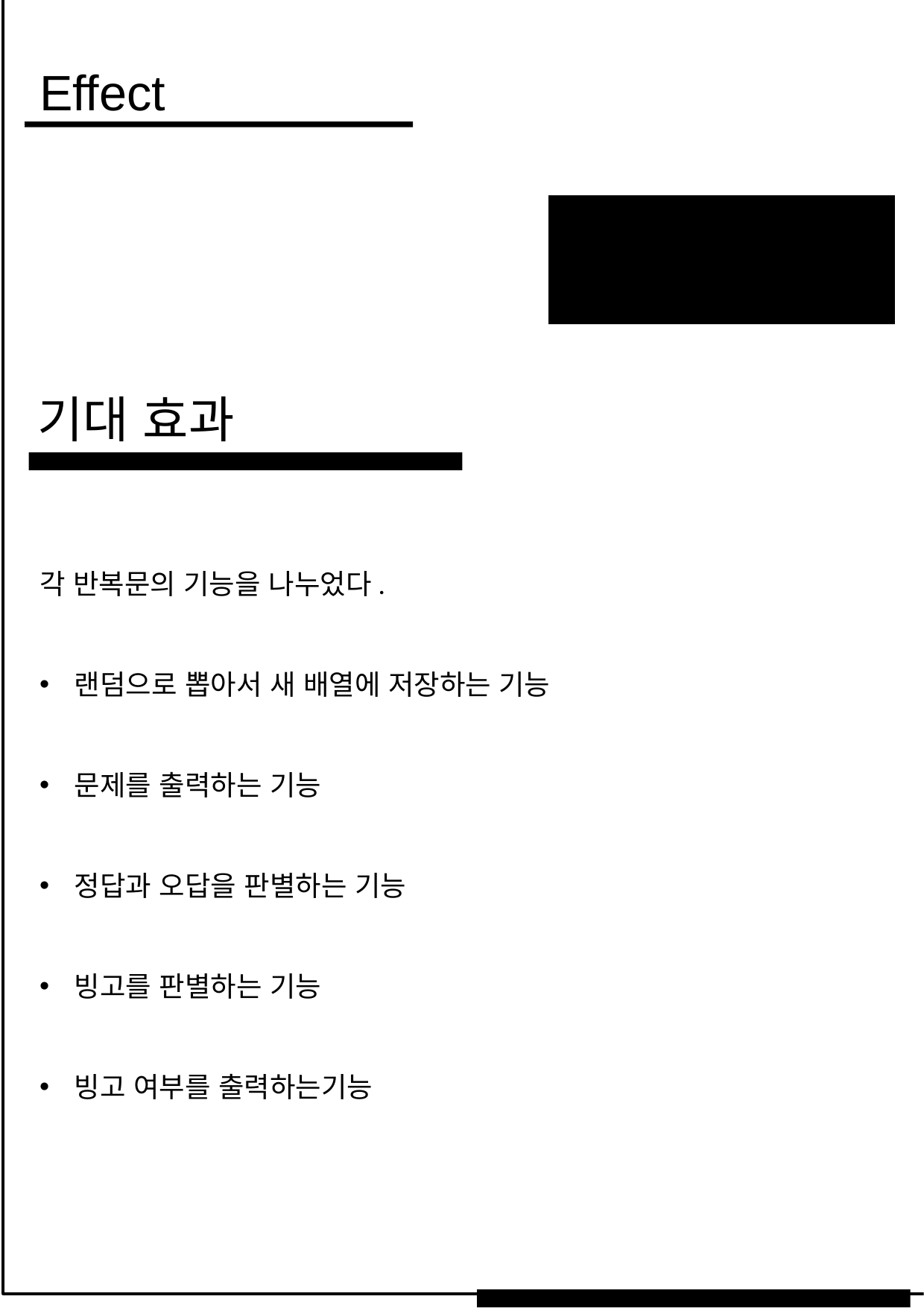

Effect

기대 효과
WHAT WE DO?

각 반복문의 기능을 나누었다.

랜덤으로 뽑아서 새 배열에 저장하는 기능

문제를 출력하는 기능

정답과 오답을 판별하는 기능

빙고를 판별하는 기능

빙고 여부를 출력하는기능

32